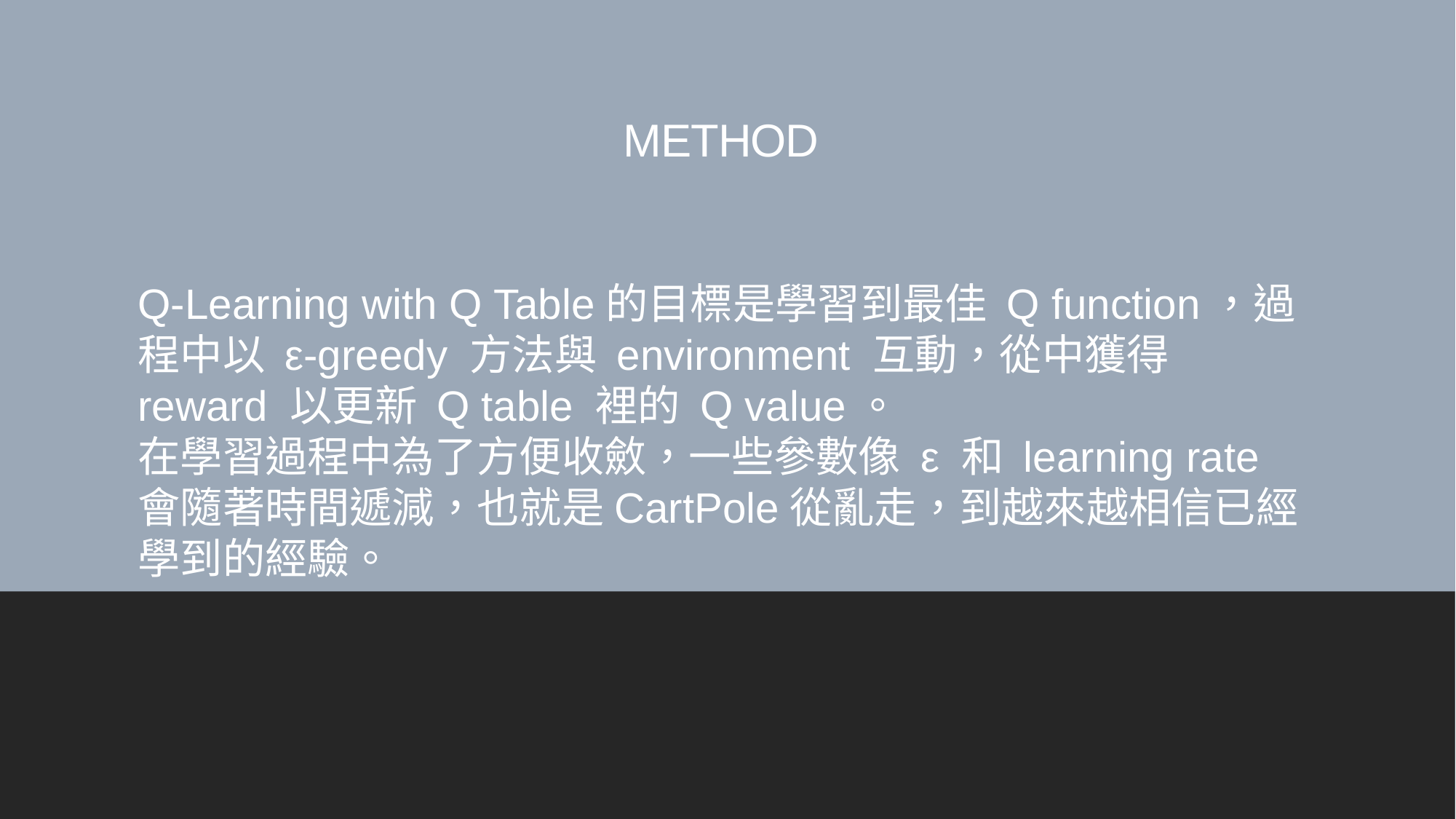

# METHOD
Q-Learning with Q Table的目標是學習到最佳 Q function，過程中以 ε-greedy 方法與 environment 互動，從中獲得 reward 以更新 Q table 裡的 Q value。
在學習過程中為了方便收斂，一些參數像 ε 和 learning rate 會隨著時間遞減，也就是CartPole從亂走，到越來越相信已經學到的經驗。